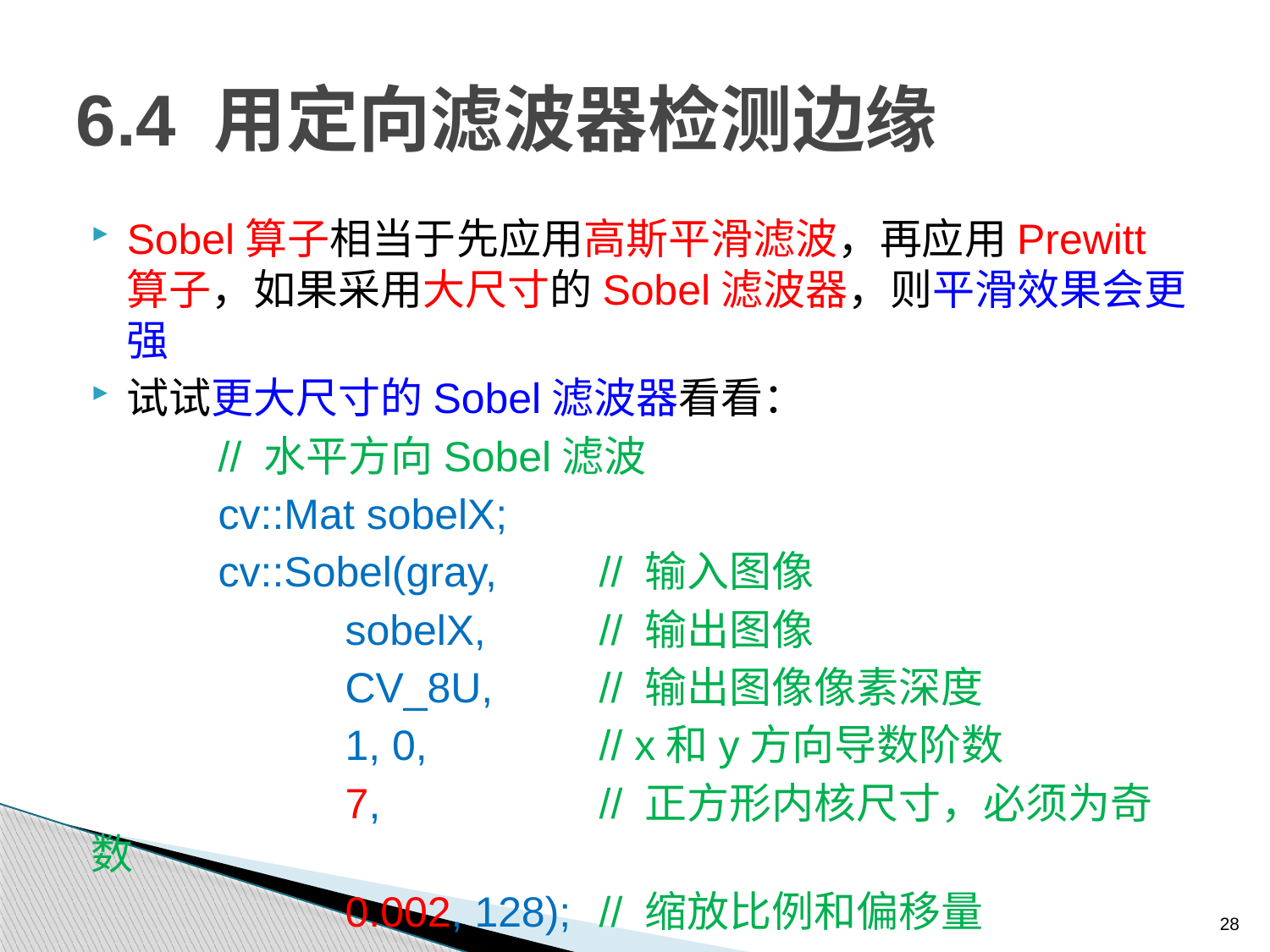

# 6.4 用定向滤波器检测边缘
Sobel算子相当于先应用高斯平滑滤波，再应用Prewitt算子，如果采用大尺寸的Sobel滤波器，则平滑效果会更强
试试更大尺寸的Sobel滤波器看看：
	// 水平方向Sobel滤波
	cv::Mat sobelX;
	cv::Sobel(gray,	// 输入图像
		sobelX,	// 输出图像
		CV_8U,	// 输出图像像素深度
		1, 0,		// x和y方向导数阶数
		7,		// 正方形内核尺寸，必须为奇数
		0.002, 128);	// 缩放比例和偏移量
28